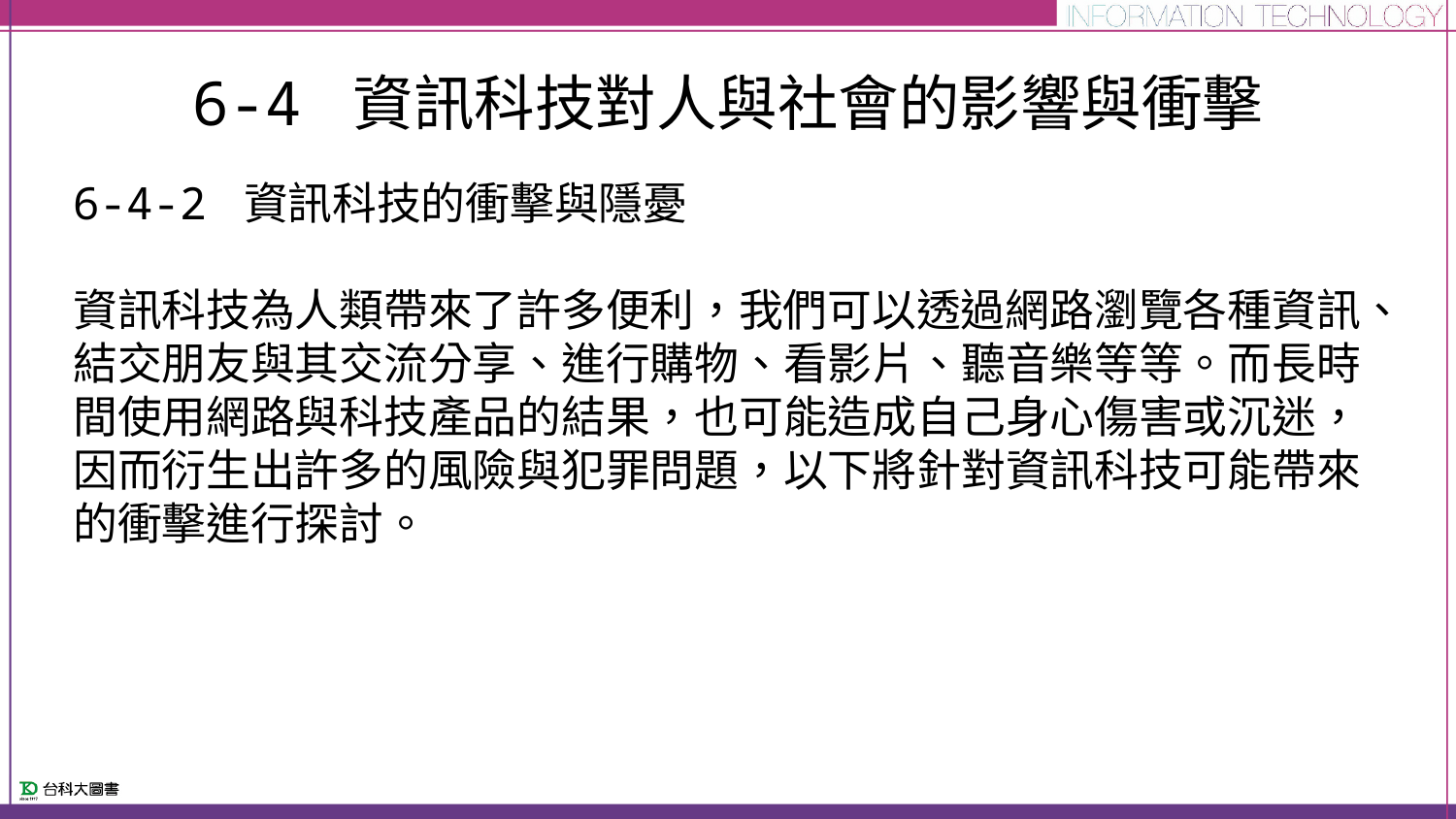

# 6-4 資訊科技對人與社會的影響與衝擊
6-4-2 資訊科技的衝擊與隱憂

資訊科技為人類帶來了許多便利，我們可以透過網路瀏覽各種資訊、結交朋友與其交流分享、進行購物、看影片、聽音樂等等。而長時間使用網路與科技產品的結果，也可能造成自己身心傷害或沉迷，因而衍生出許多的風險與犯罪問題，以下將針對資訊科技可能帶來的衝擊進行探討。